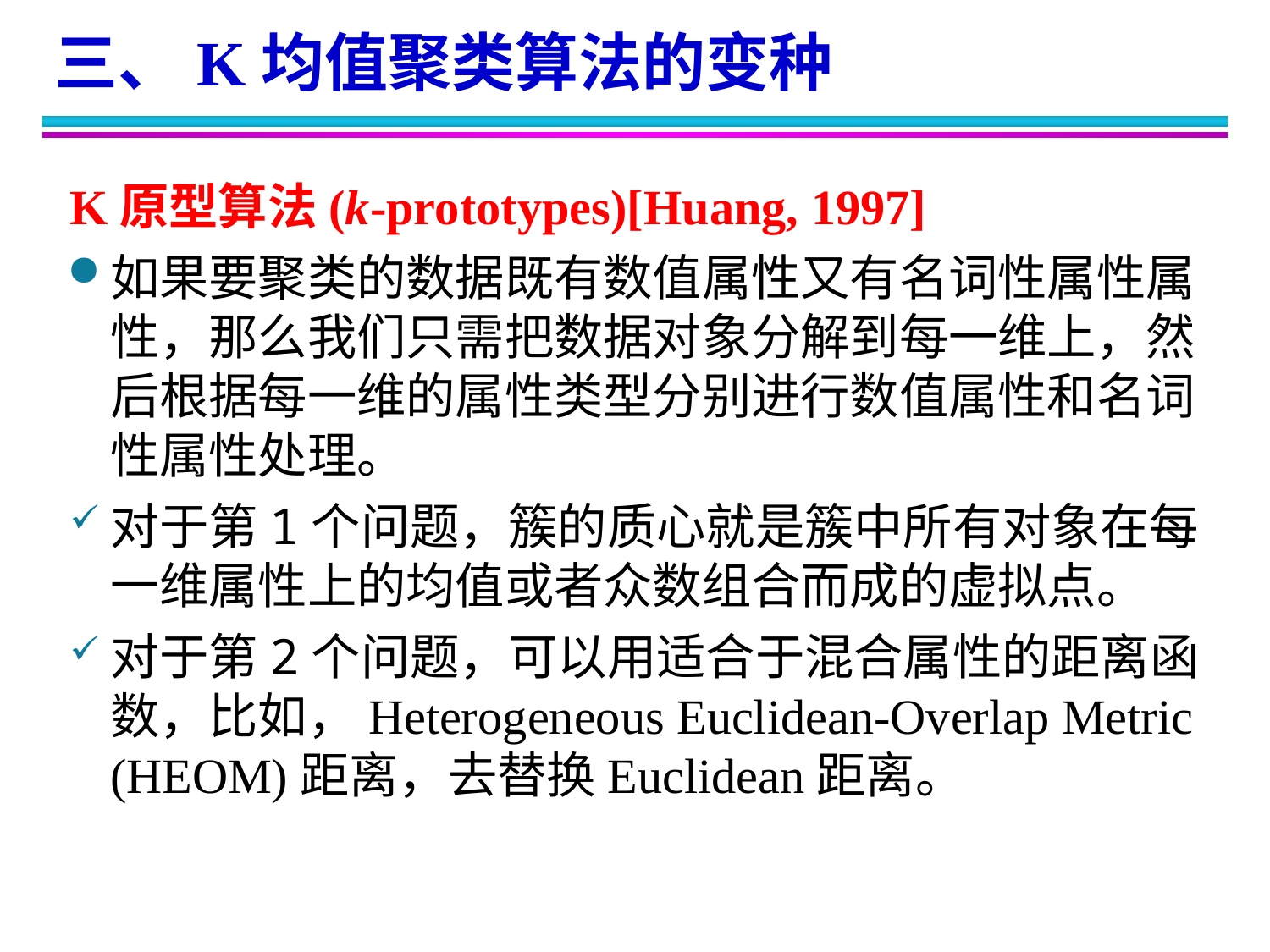

三、K均值聚类算法的变种
K原型算法(k-prototypes)[Huang, 1997]
如果要聚类的数据既有数值属性又有名词性属性属性，那么我们只需把数据对象分解到每一维上，然后根据每一维的属性类型分别进行数值属性和名词性属性处理。
对于第1个问题，簇的质心就是簇中所有对象在每一维属性上的均值或者众数组合而成的虚拟点。
对于第2个问题，可以用适合于混合属性的距离函数，比如，Heterogeneous Euclidean-Overlap Metric (HEOM)距离，去替换Euclidean距离。